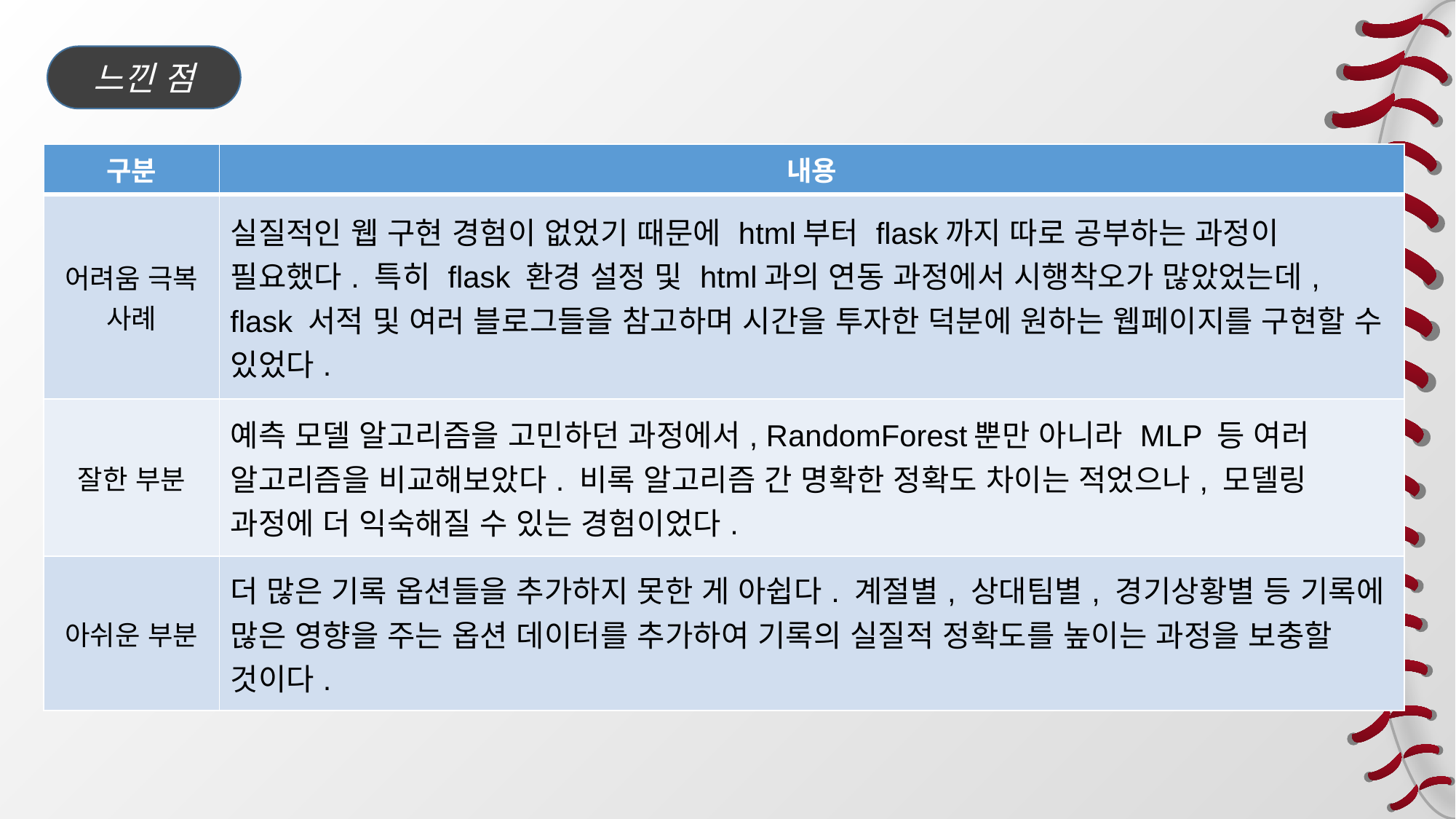

느낀 점
| 구분 | 내용 |
| --- | --- |
| 어려움 극복 사례 | 실질적인 웹 구현 경험이 없었기 때문에 html부터 flask까지 따로 공부하는 과정이 필요했다. 특히 flask 환경 설정 및 html과의 연동 과정에서 시행착오가 많았었는데, flask 서적 및 여러 블로그들을 참고하며 시간을 투자한 덕분에 원하는 웹페이지를 구현할 수 있었다. |
| 잘한 부분 | 예측 모델 알고리즘을 고민하던 과정에서, RandomForest뿐만 아니라 MLP 등 여러 알고리즘을 비교해보았다. 비록 알고리즘 간 명확한 정확도 차이는 적었으나, 모델링 과정에 더 익숙해질 수 있는 경험이었다. |
| 아쉬운 부분 | 더 많은 기록 옵션들을 추가하지 못한 게 아쉽다. 계절별, 상대팀별, 경기상황별 등 기록에 많은 영향을 주는 옵션 데이터를 추가하여 기록의 실질적 정확도를 높이는 과정을 보충할 것이다. |